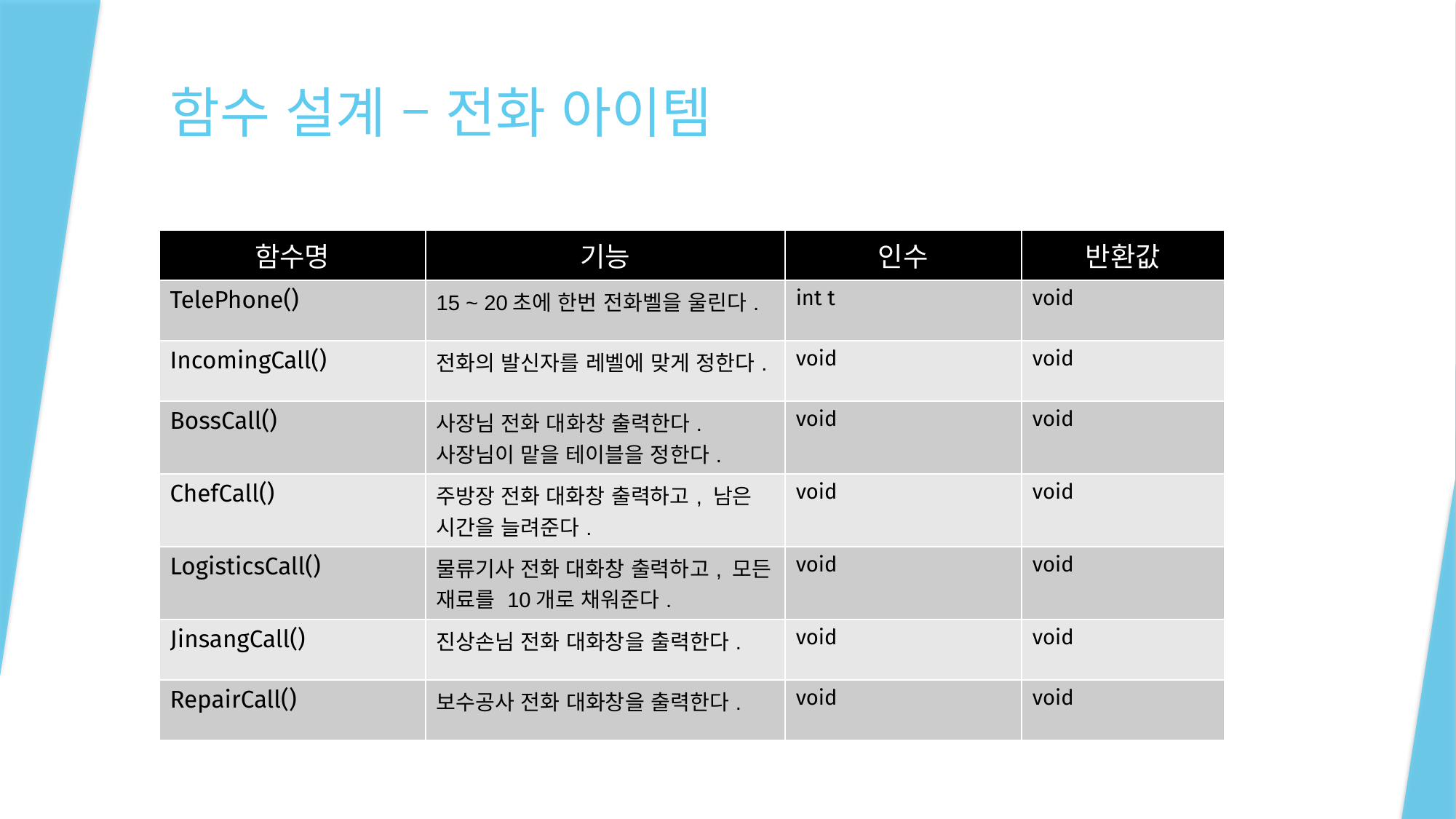

# 함수 설계 – 전화 아이템
| 함수명 | 기능 | 인수 | 반환값 |
| --- | --- | --- | --- |
| TelePhone() | 15 ~ 20초에 한번 전화벨을 울린다. | int t | void |
| IncomingCall() | 전화의 발신자를 레벨에 맞게 정한다. | void | void |
| BossCall() | 사장님 전화 대화창 출력한다. 사장님이 맡을 테이블을 정한다. | void | void |
| ChefCall() | 주방장 전화 대화창 출력하고, 남은 시간을 늘려준다. | void | void |
| LogisticsCall() | 물류기사 전화 대화창 출력하고, 모든 재료를 10개로 채워준다. | void | void |
| JinsangCall() | 진상손님 전화 대화창을 출력한다. | void | void |
| RepairCall() | 보수공사 전화 대화창을 출력한다. | void | void |